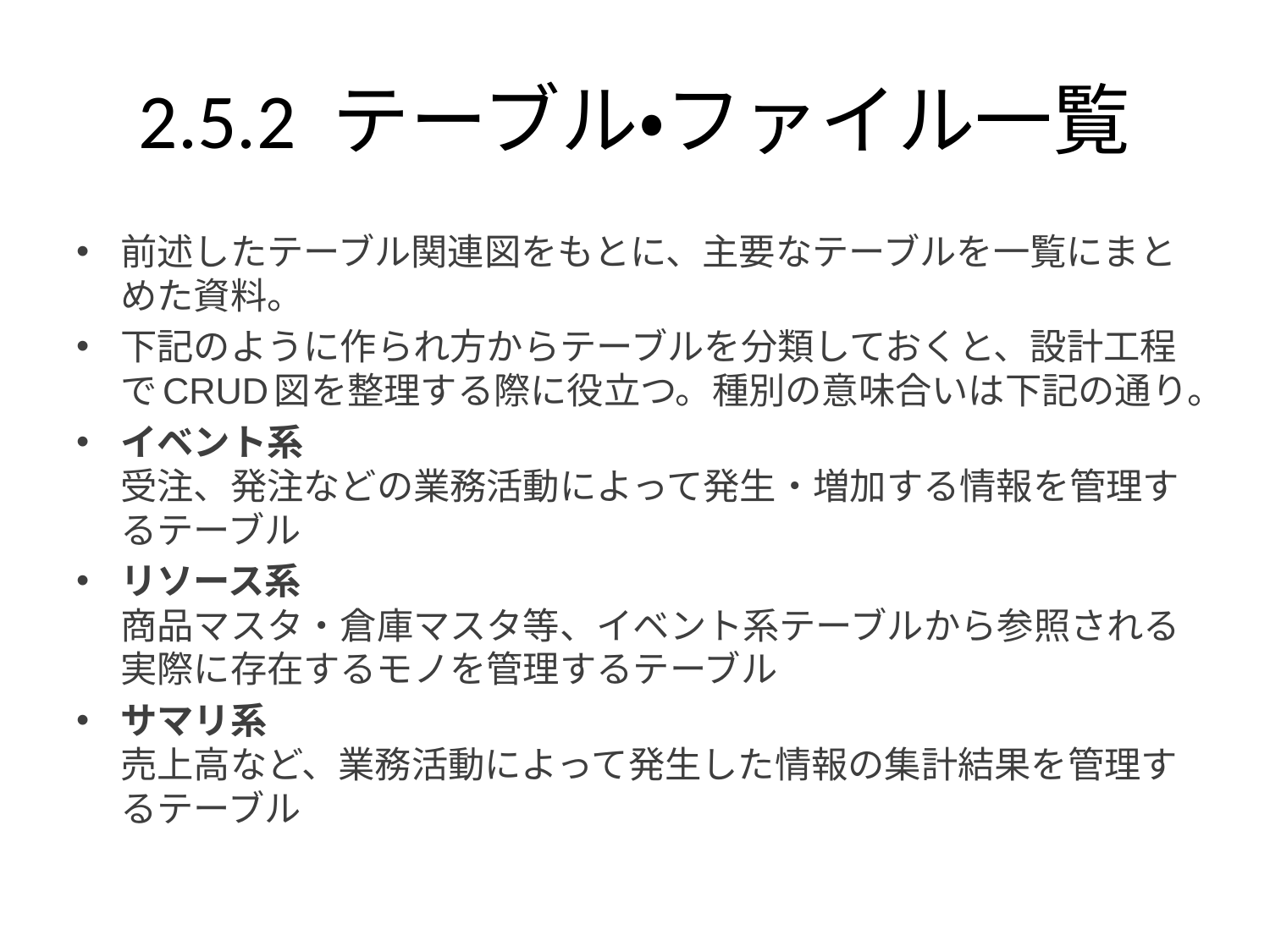

# 2.5.2 テーブル・ファイル一覧
前述したテーブル関連図をもとに、主要なテーブルを一覧にまとめた資料。
下記のように作られ方からテーブルを分類しておくと、設計工程でCRUD図を整理する際に役立つ。種別の意味合いは下記の通り。
イベント系
受注、発注などの業務活動によって発生・増加する情報を管理するテーブル
リソース系
商品マスタ・倉庫マスタ等、イベント系テーブルから参照される実際に存在するモノを管理するテーブル
サマリ系
売上高など、業務活動によって発生した情報の集計結果を管理するテーブル